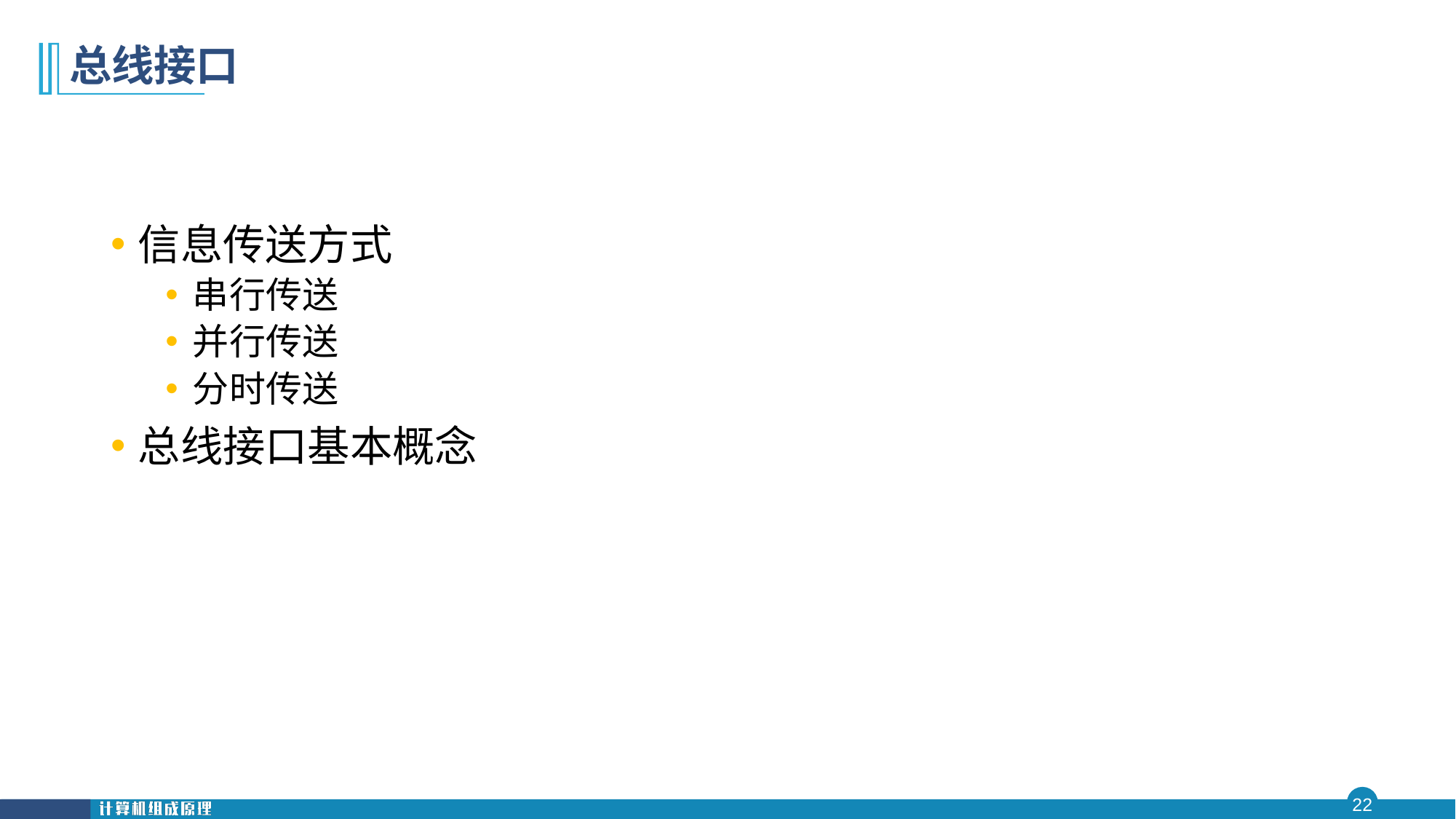

# 总线接口
信息传送方式
串行传送
并行传送
分时传送
总线接口基本概念